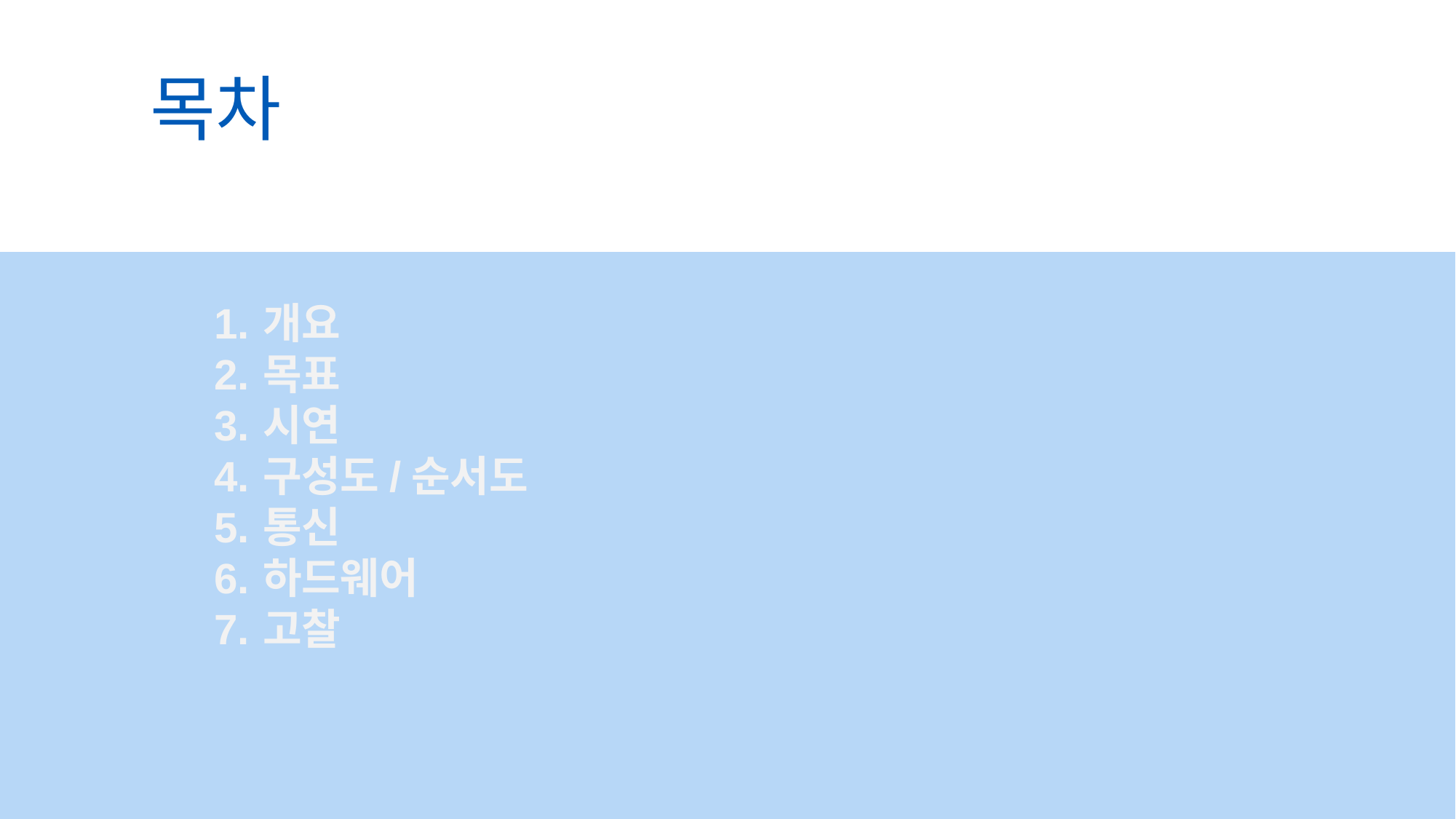

목차

개요
목표
시연
구성도/순서도
통신
하드웨어
고찰